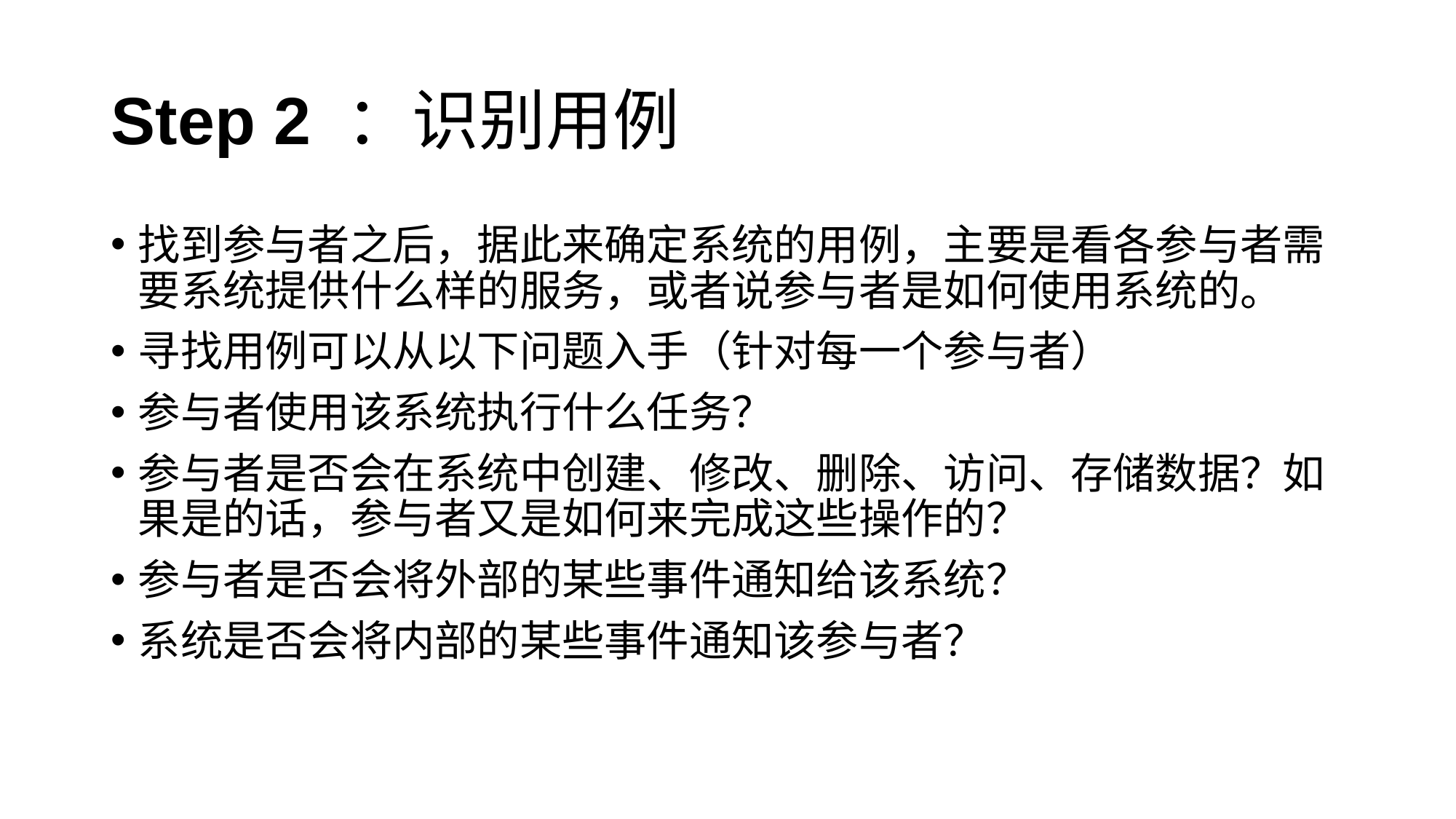

# Step 2 ：识别用例
找到参与者之后，据此来确定系统的用例，主要是看各参与者需要系统提供什么样的服务，或者说参与者是如何使用系统的。
寻找用例可以从以下问题入手（针对每一个参与者）
参与者使用该系统执行什么任务？
参与者是否会在系统中创建、修改、删除、访问、存储数据？如果是的话，参与者又是如何来完成这些操作的？
参与者是否会将外部的某些事件通知给该系统？
系统是否会将内部的某些事件通知该参与者？